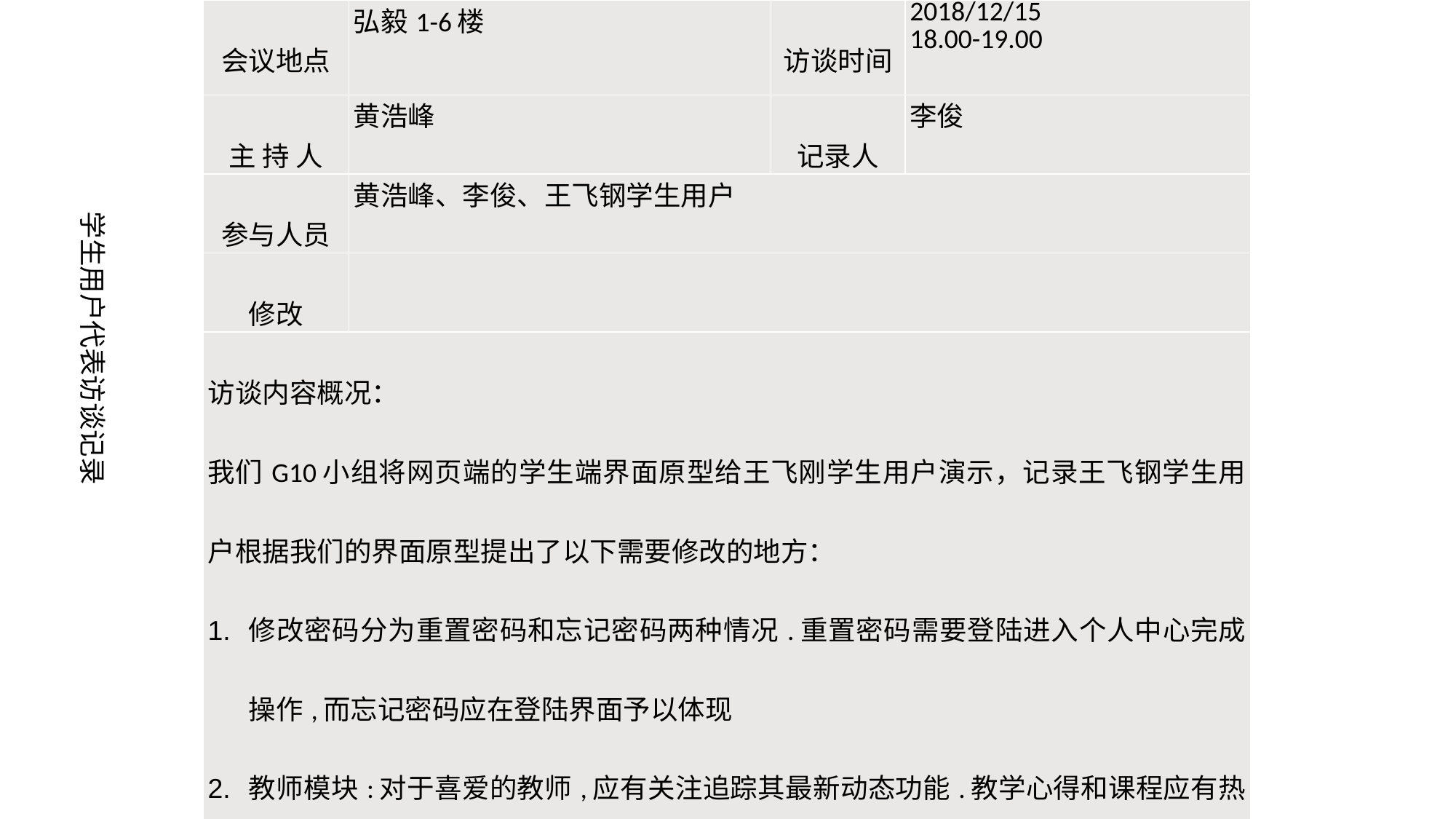

| 会议地点 | 弘毅1-6楼 | 访谈时间 | 2018/12/15 18.00-19.00 |
| --- | --- | --- | --- |
| 主 持 人 | 黄浩峰 | 记录人 | 李俊 |
| 参与人员 | 黄浩峰、李俊、王飞钢学生用户 |  |  |
| 修改 |  |  |  |
| 访谈内容概况： 我们G10小组将网页端的学生端界面原型给王飞刚学生用户演示，记录王飞钢学生用户根据我们的界面原型提出了以下需要修改的地方： 修改密码分为重置密码和忘记密码两种情况.重置密码需要登陆进入个人中心完成操作,而忘记密码应在登陆界面予以体现 教师模块:对于喜爱的教师,应有关注追踪其最新动态功能.教学心得和课程应有热门教学心得和热门课程,便于学习路径的感悟和了解教师精品课程教学强项 课程中课程交流模块:以论坛子版块的方式进行, 学生个人中心应有我的论坛,这样方便快捷.使得不用进入论坛查看动态,更符合用户习惯 答疑应具有时间列表,根据已答疑 正在答疑 即将开始进行分类 |  |  |  |
学生用户代表访谈记录